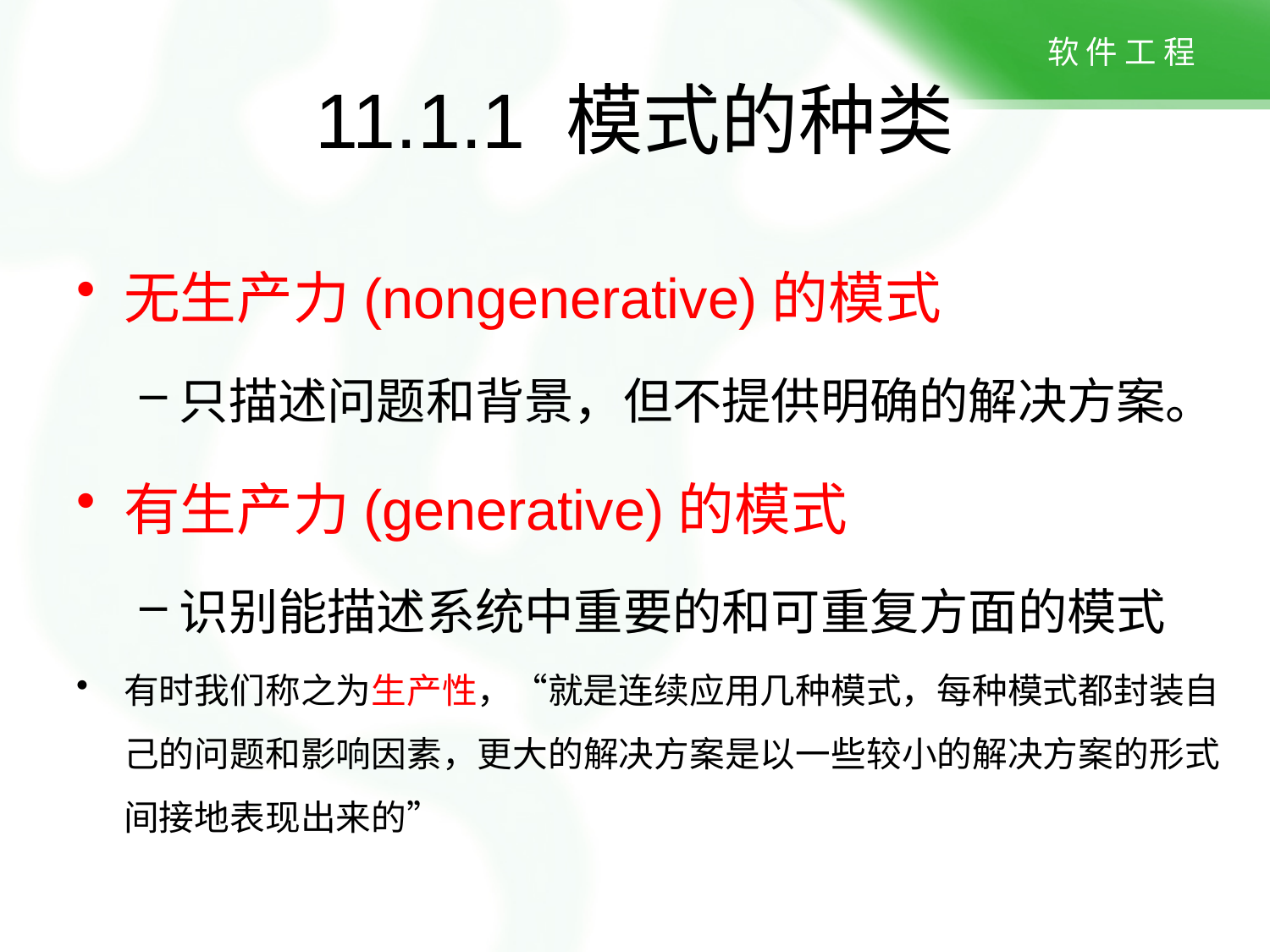

# 11.1.1 模式的种类
无生产力(nongenerative)的模式
只描述问题和背景，但不提供明确的解决方案。
有生产力(generative)的模式
识别能描述系统中重要的和可重复方面的模式
有时我们称之为生产性，“就是连续应用几种模式，每种模式都封装自己的问题和影响因素，更大的解决方案是以一些较小的解决方案的形式间接地表现出来的”